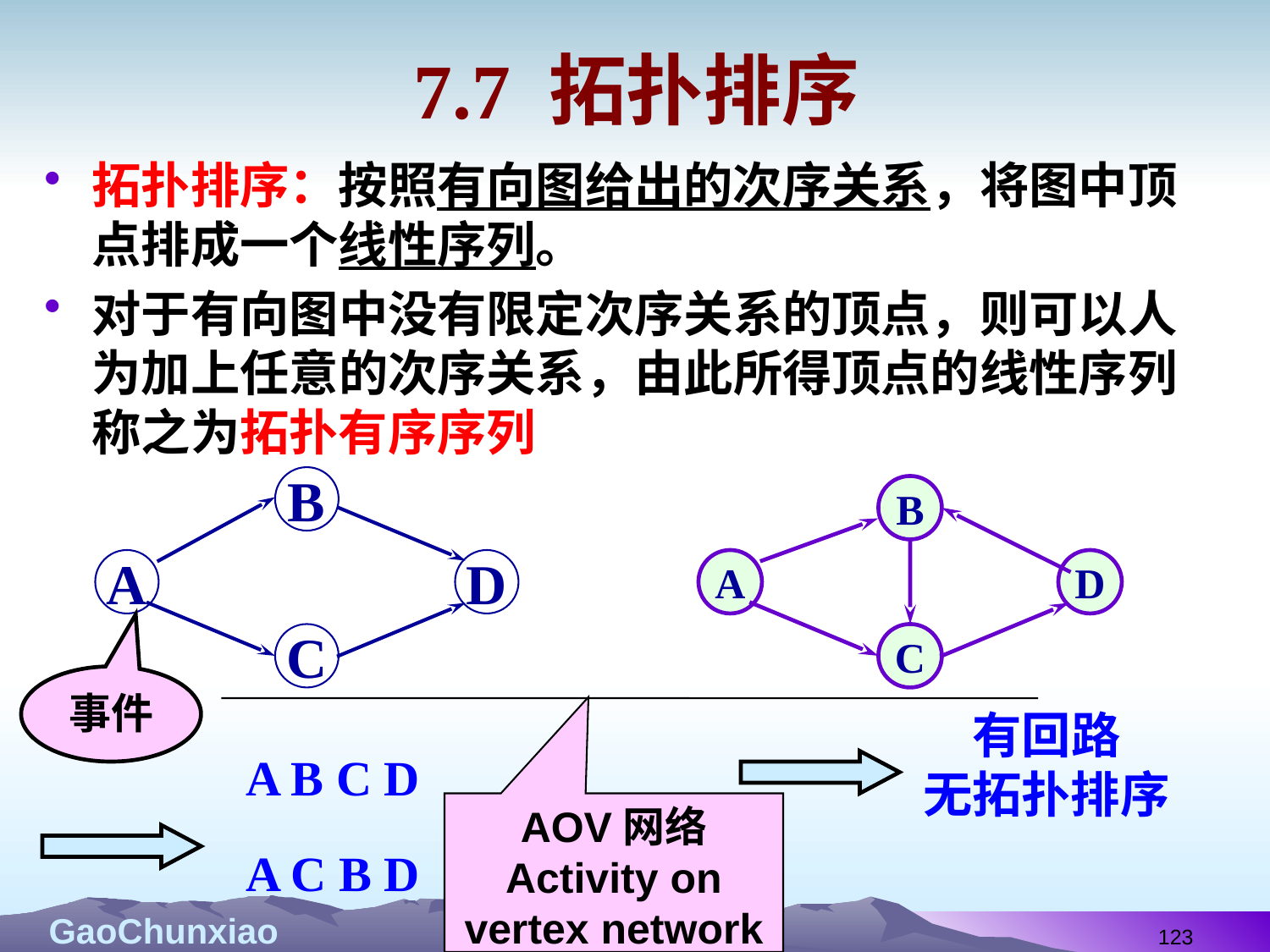

# 7.7 拓扑排序
拓扑排序：按照有向图给出的次序关系，将图中顶点排成一个线性序列。
对于有向图中没有限定次序关系的顶点，则可以人为加上任意的次序关系，由此所得顶点的线性序列称之为拓扑有序序列

B

A
D

C
B

A
D

C
事件

AOV网络
Activity on vertex network
有回路
无拓扑排序

A B C D

A C B D
123